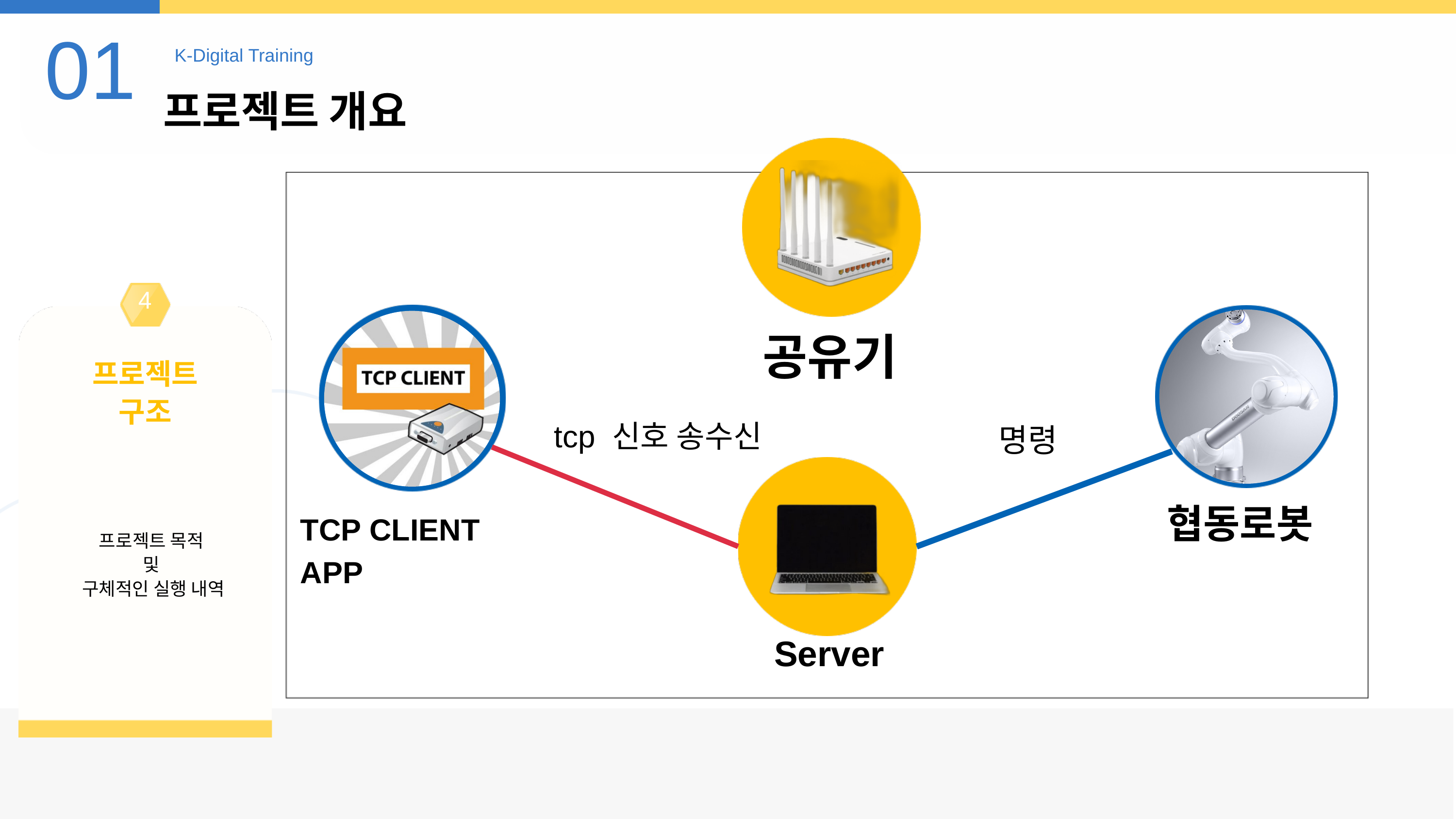

01
K-Digital Training
프로젝트 개요

4

공유기
프로젝트
구조

tcp 신호 송수신
명령

협동로봇

TCP CLIENT APP
프로젝트 목적
및
구체적인 실행 내역
Server